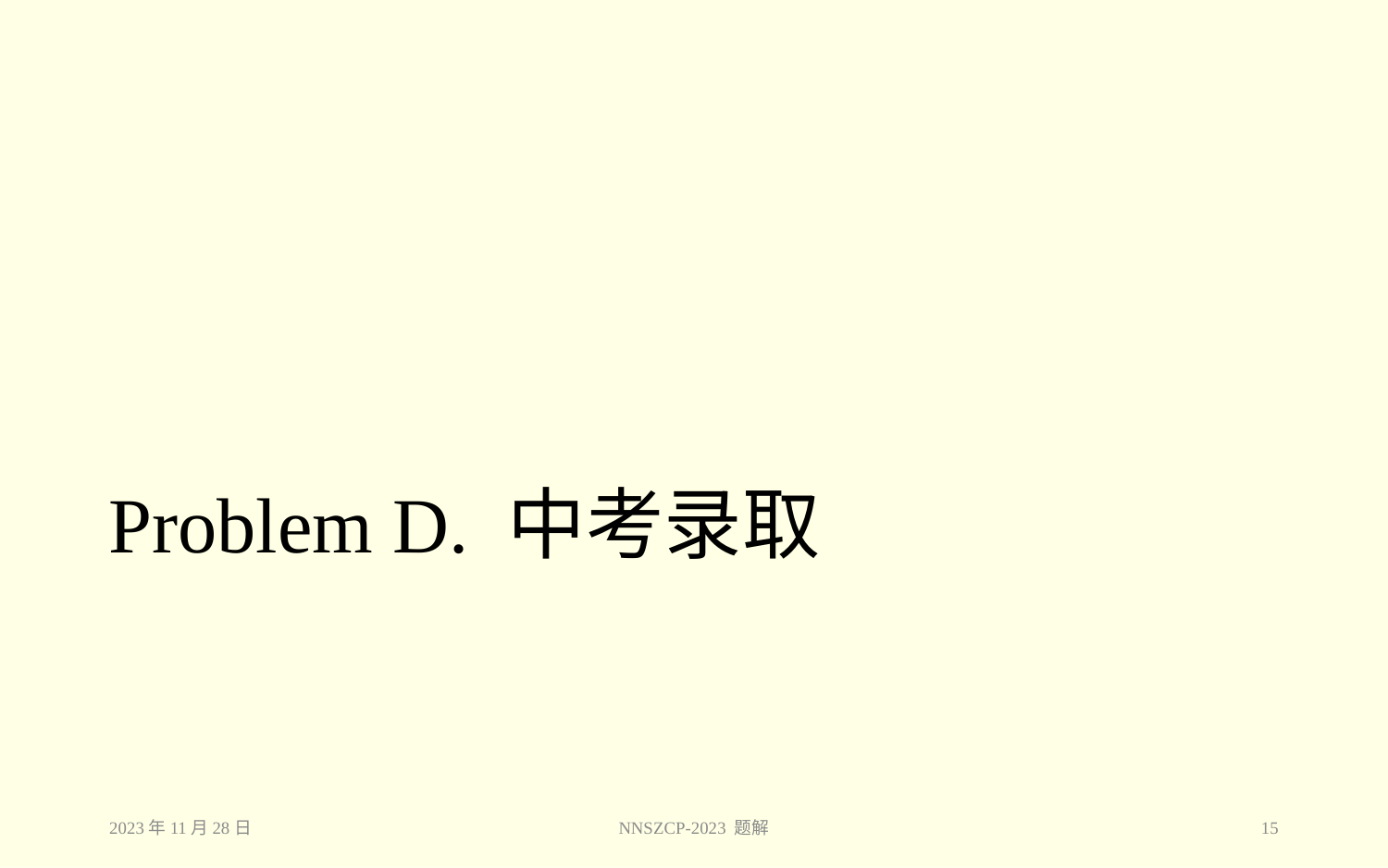

# Problem D. 中考录取

2023年11月28日
NNSZCP-2023 题解
15